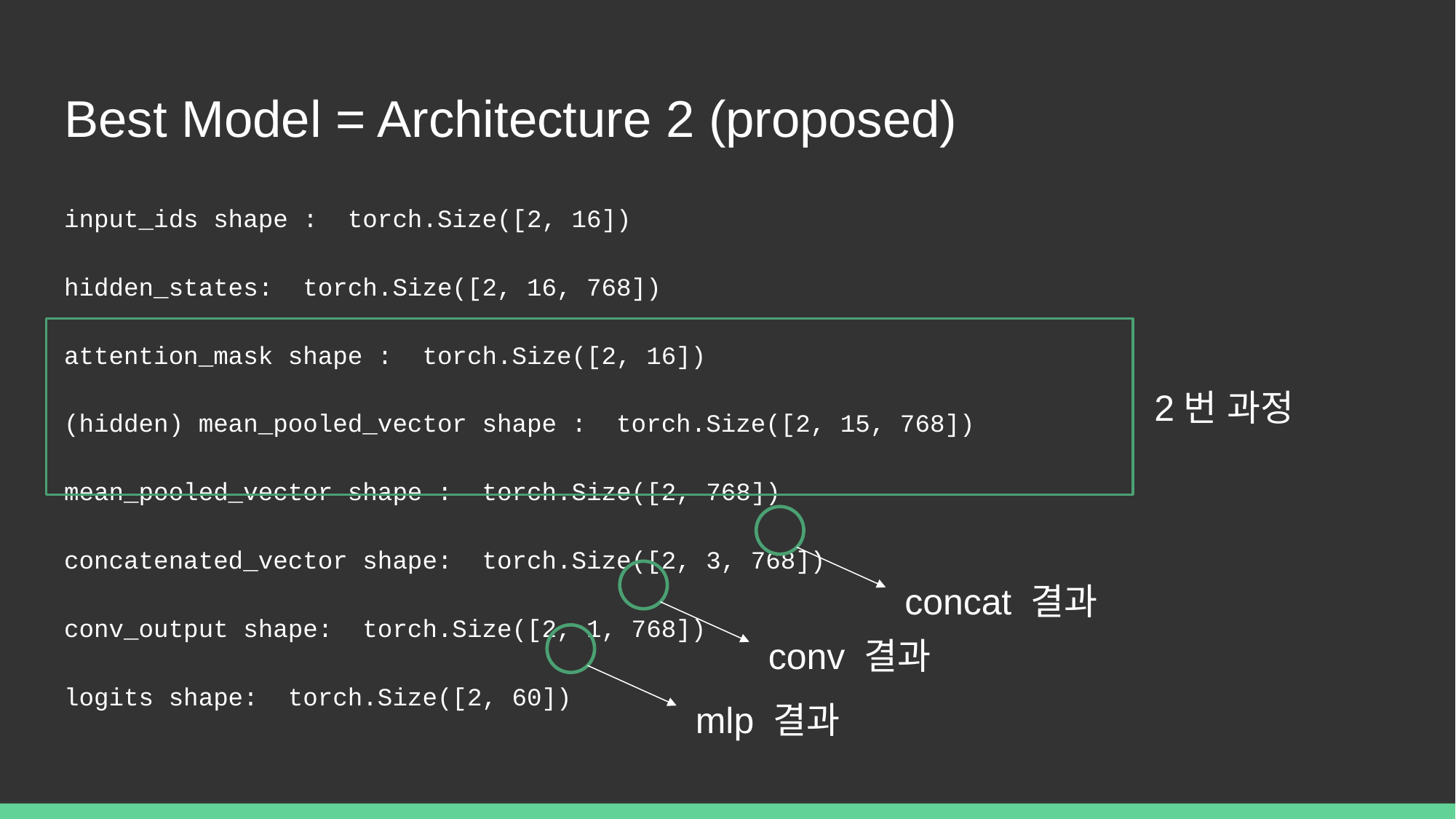

# Best Model = Architecture 2 (proposed)
input_ids shape :  torch.Size([2, 16])

hidden_states:  torch.Size([2, 16, 768])

attention_mask shape :  torch.Size([2, 16])

(hidden) mean_pooled_vector shape :  torch.Size([2, 15, 768])

mean_pooled_vector shape :  torch.Size([2, 768])

concatenated_vector shape:  torch.Size([2, 3, 768])

conv_output shape:  torch.Size([2, 1, 768])

logits shape:  torch.Size([2, 60])

2번 과정

concat 결과
conv 결과

mlp 결과